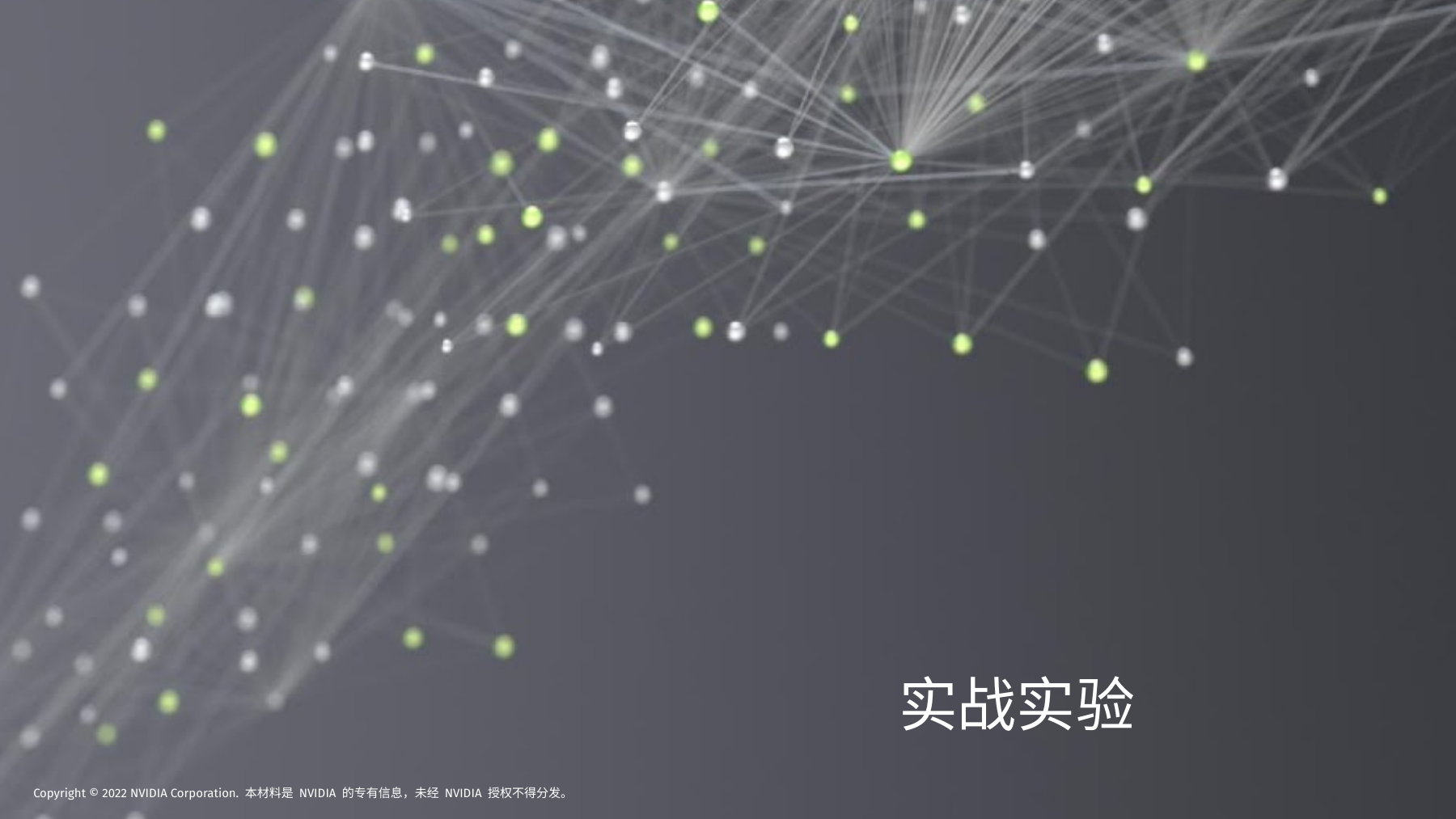

# 实战实验
Copyright © 2022 NVIDIA Corporation. 本材料是 NVIDIA 的专有信息，未经 NVIDIA 授权不得分发。